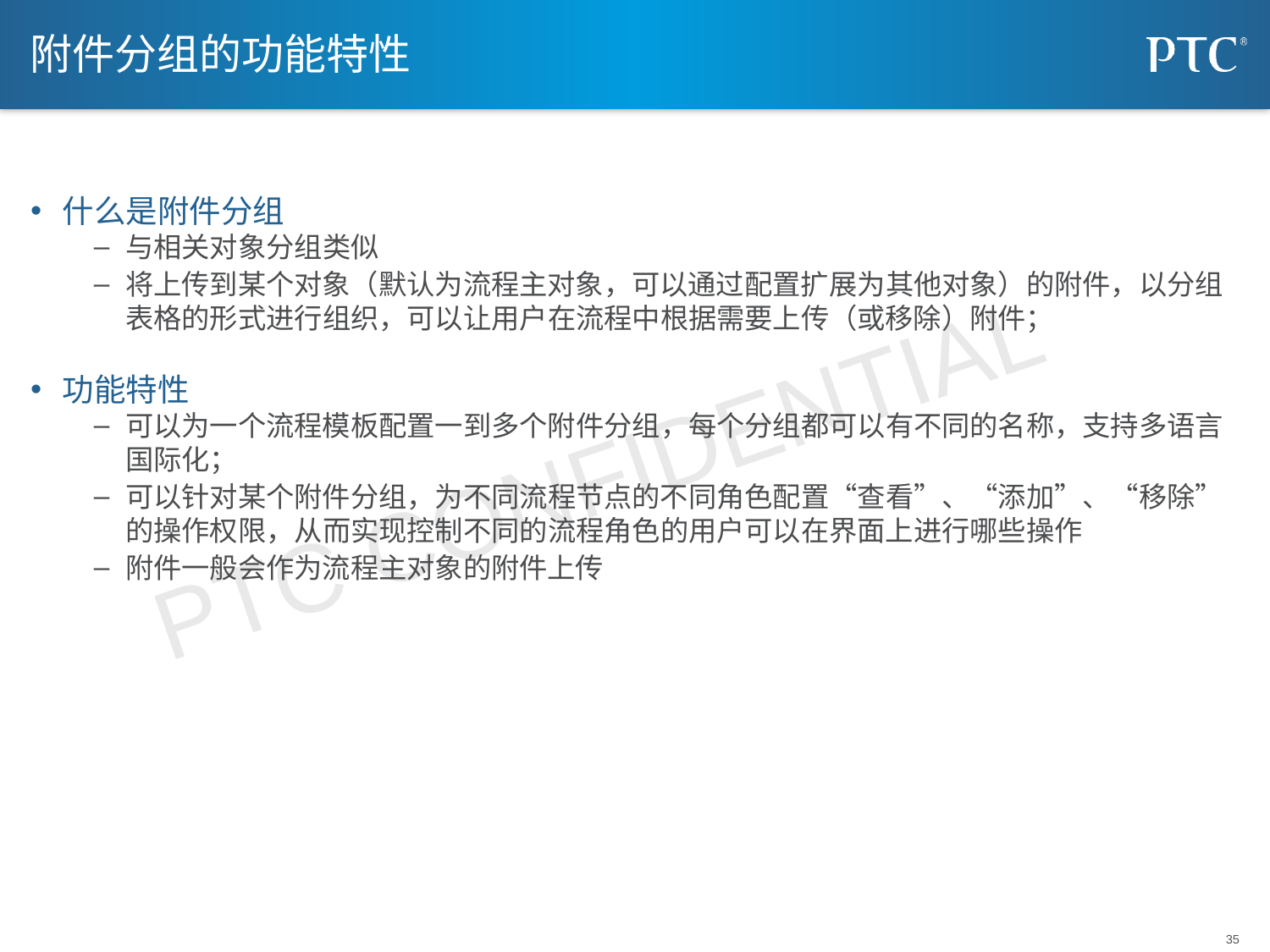

# 附件分组的功能特性

什么是附件分组
与相关对象分组类似
将上传到某个对象（默认为流程主对象，可以通过配置扩展为其他对象）的附件，以分组表格的形式进行组织，可以让用户在流程中根据需要上传（或移除）附件；
功能特性
可以为一个流程模板配置一到多个附件分组，每个分组都可以有不同的名称，支持多语言国际化；
可以针对某个附件分组，为不同流程节点的不同角色配置“查看”、“添加”、“移除”的操作权限，从而实现控制不同的流程角色的用户可以在界面上进行哪些操作
附件一般会作为流程主对象的附件上传